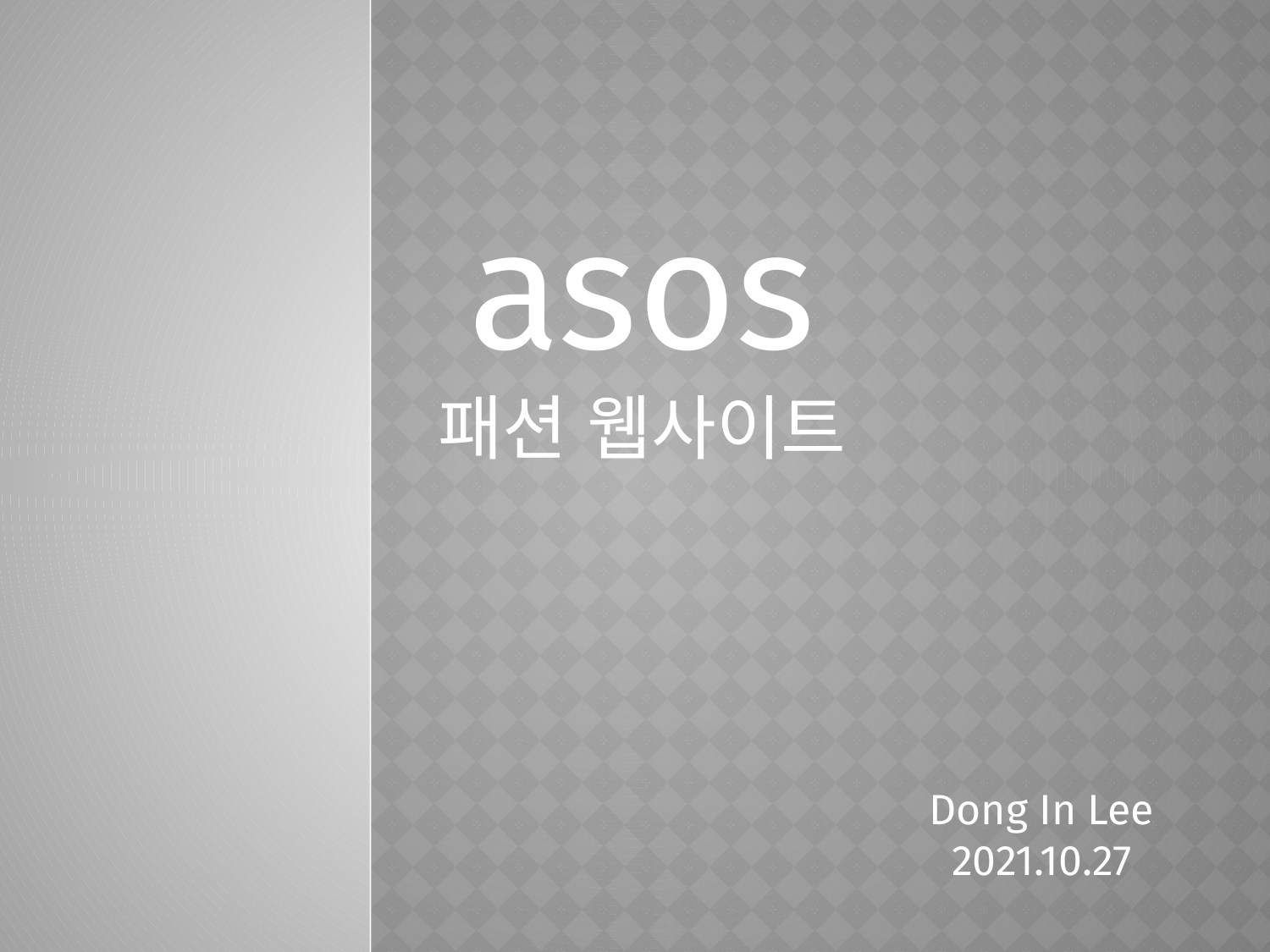

asos
패션 웹사이트
Dong In Lee
2021.10.27